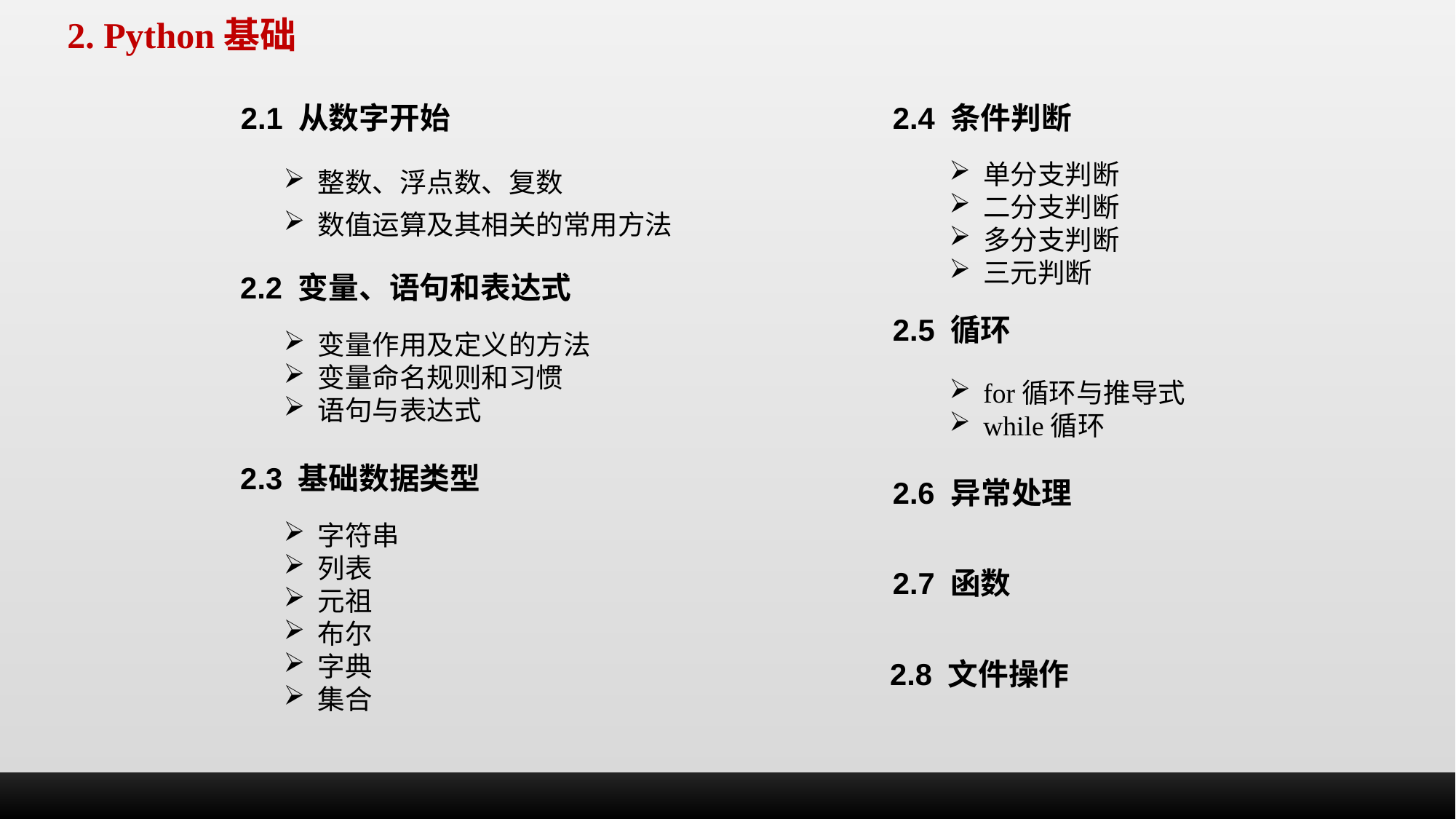

2. Python基础
2.1 从数字开始
2.4 条件判断
单分支判断
二分支判断
多分支判断
三元判断
整数、浮点数、复数
数值运算及其相关的常用方法
2.2 变量、语句和表达式
2.5 循环
变量作用及定义的方法
变量命名规则和习惯
语句与表达式
for循环与推导式
while循环
2.3 基础数据类型
2.6 异常处理
字符串
列表
元祖
布尔
字典
集合
2.7 函数
2.8 文件操作